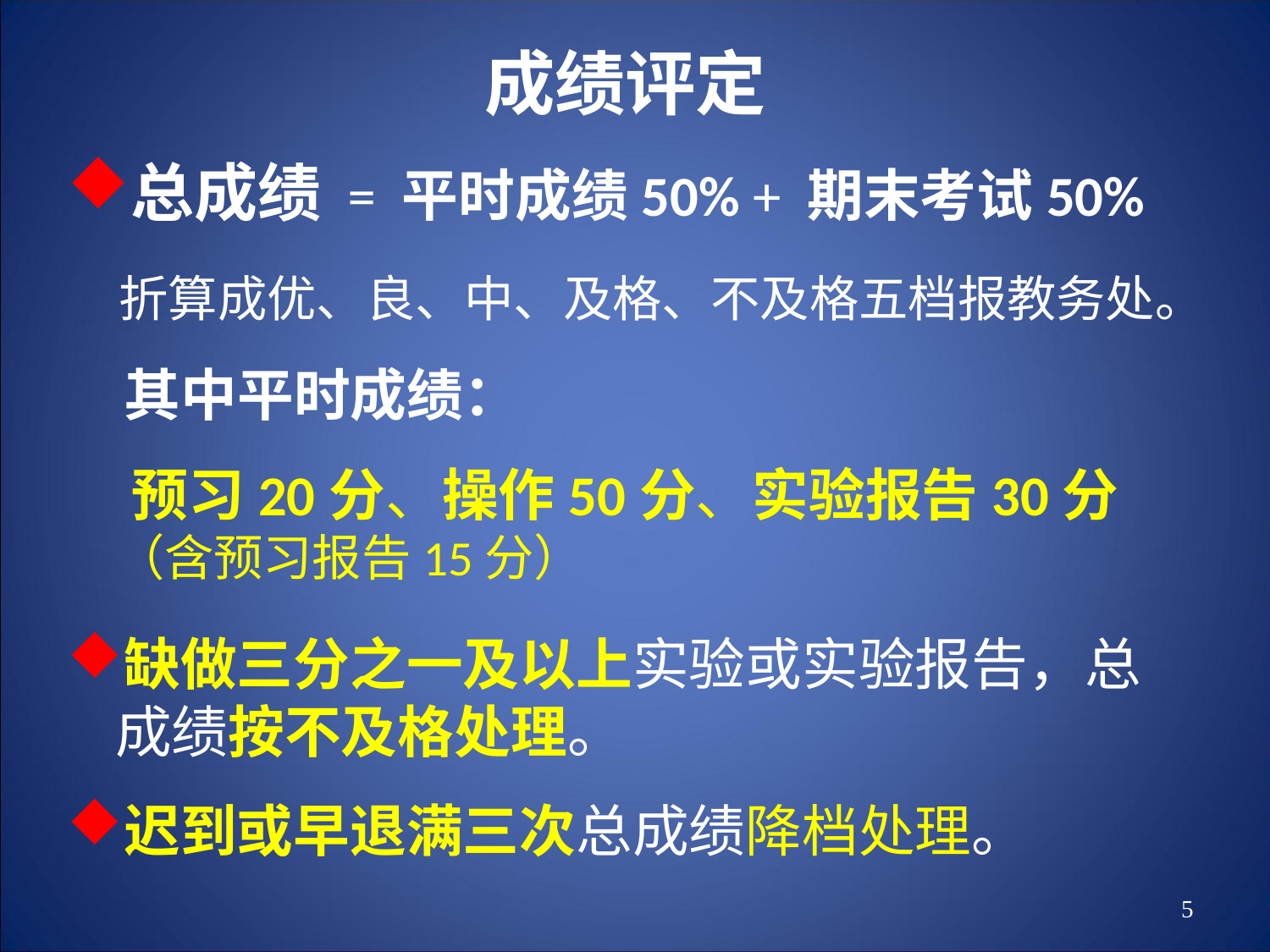

# 成绩评定
总成绩 = 平时成绩50% + 期末考试50%
   折算成优、良、中、及格、不及格五档报教务处。
    其中平时成绩：
    预习20分、操作50分、实验报告30分（含预习报告15分）
缺做三分之一及以上实验或实验报告，总成绩按不及格处理。
迟到或早退满三次总成绩降档处理。
5